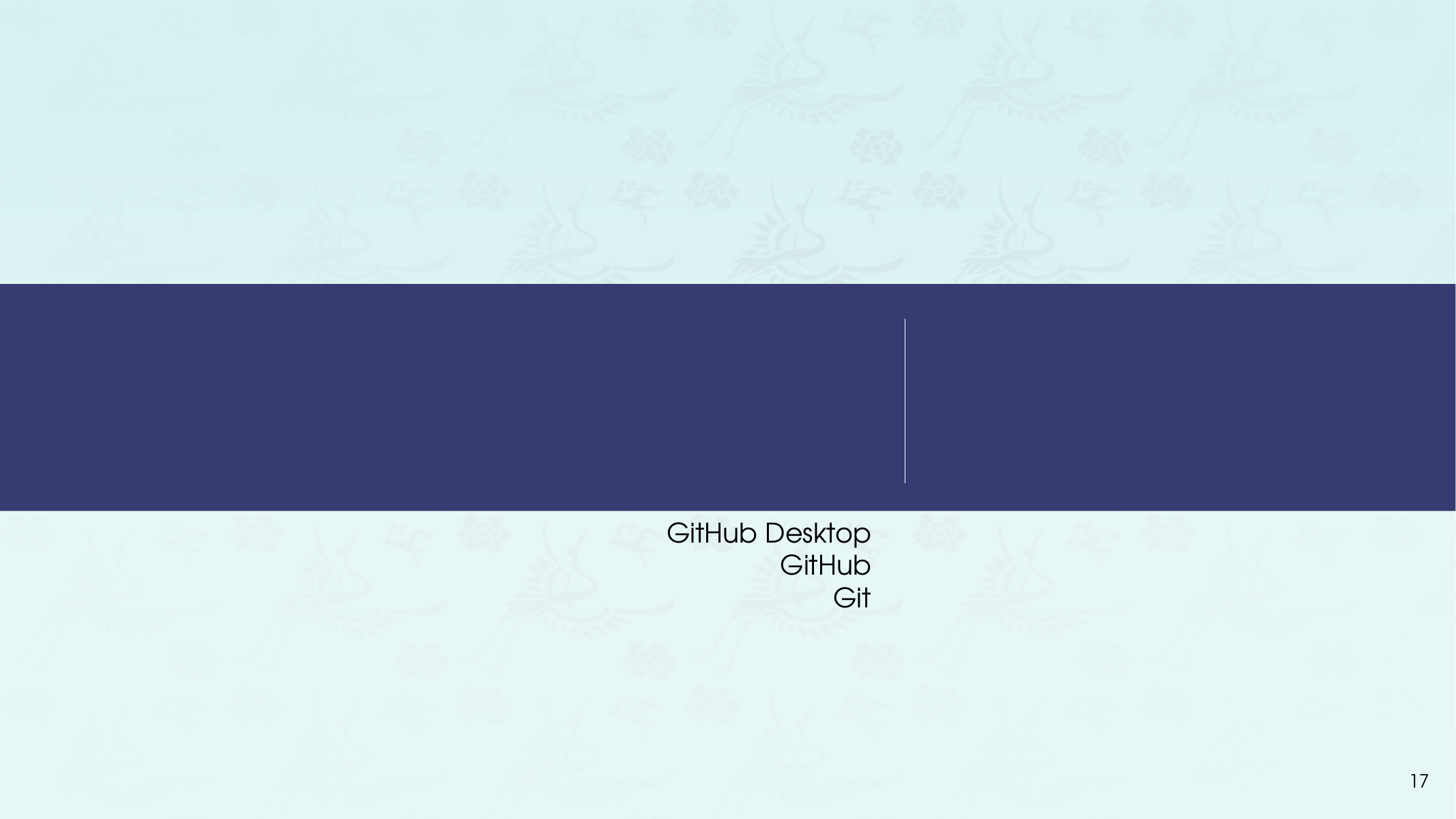

데이터 구조 개발환경
GitHub Desktop
GitHub
Git
17